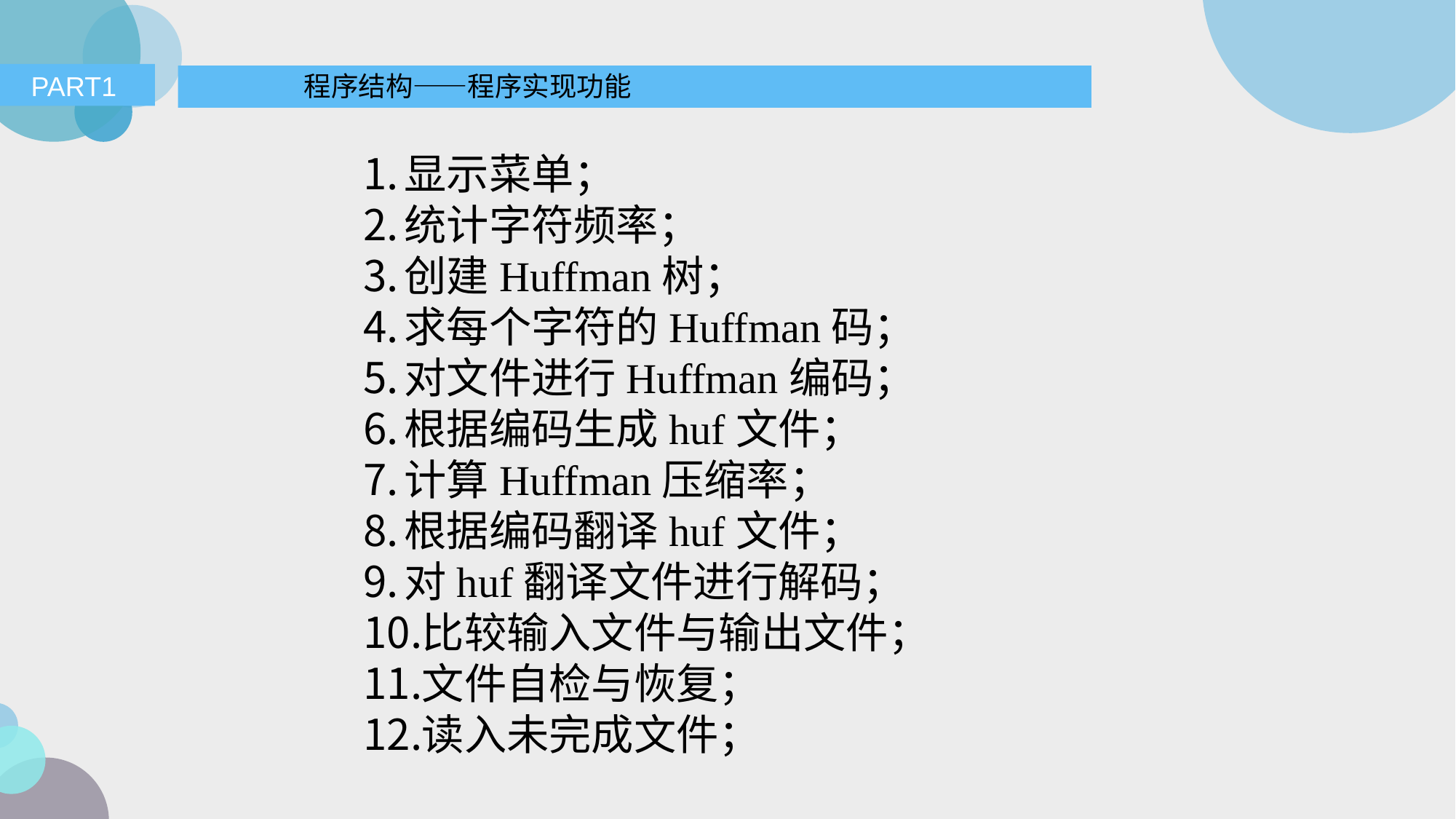

PART1
程序结构——程序实现功能

显示菜单；
统计字符频率；
创建Huffman树；
求每个字符的Huffman码；
对文件进行Huffman编码；
根据编码生成huf文件；
计算Huffman压缩率；
根据编码翻译huf文件；
对huf翻译文件进行解码；
比较输入文件与输出文件；
文件自检与恢复；
读入未完成文件；